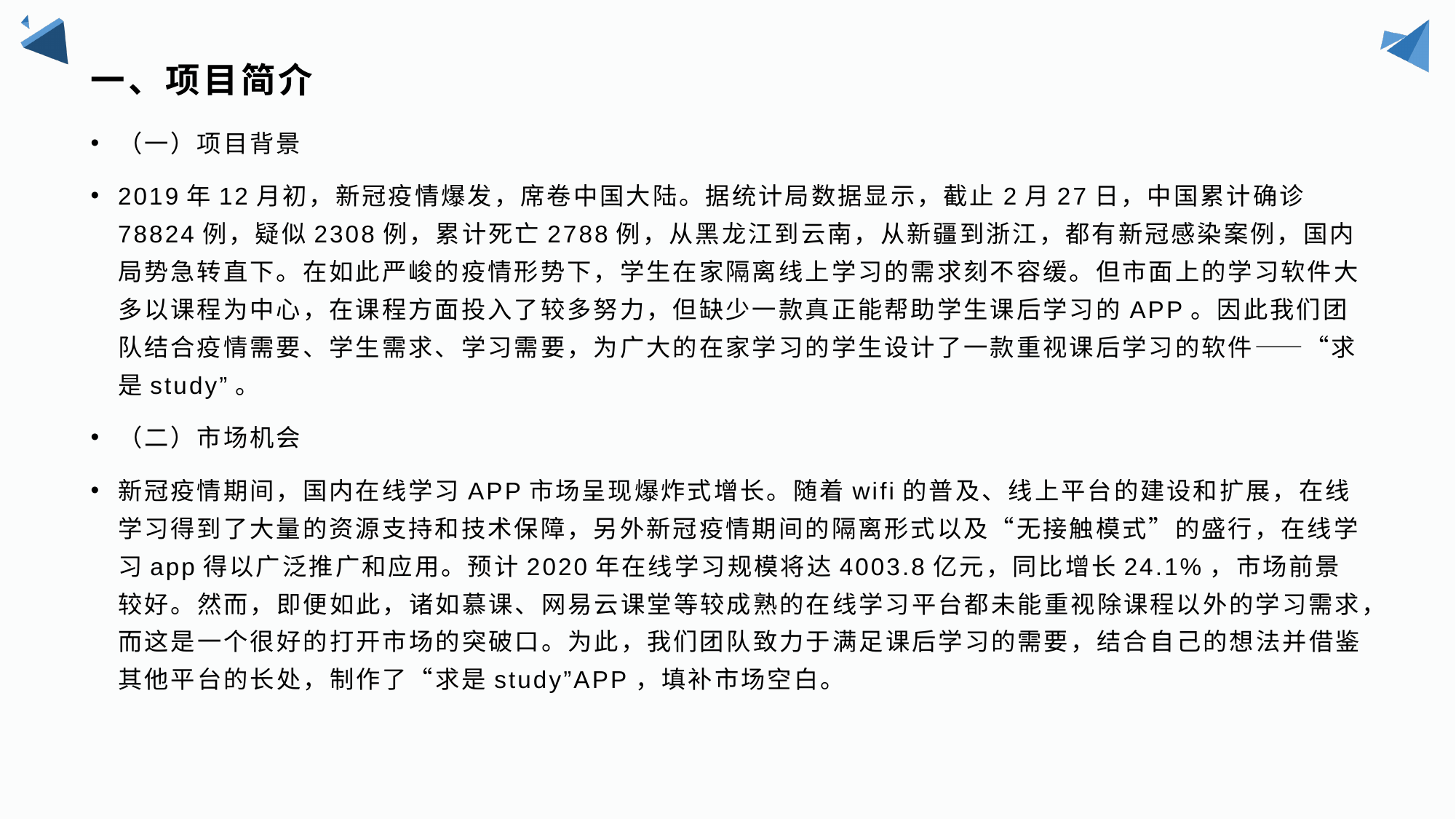

# 一、项目简介
（一）项目背景
2019年12月初，新冠疫情爆发，席卷中国大陆。据统计局数据显示，截止2月27日，中国累计确诊78824例，疑似2308例，累计死亡2788例，从黑龙江到云南，从新疆到浙江，都有新冠感染案例，国内局势急转直下。在如此严峻的疫情形势下，学生在家隔离线上学习的需求刻不容缓。但市面上的学习软件大多以课程为中心，在课程方面投入了较多努力，但缺少一款真正能帮助学生课后学习的APP。因此我们团队结合疫情需要、学生需求、学习需要，为广大的在家学习的学生设计了一款重视课后学习的软件——“求是study”。
（二）市场机会
新冠疫情期间，国内在线学习APP市场呈现爆炸式增长。随着wifi的普及、线上平台的建设和扩展，在线学习得到了大量的资源支持和技术保障，另外新冠疫情期间的隔离形式以及“无接触模式”的盛行，在线学习app得以广泛推广和应用。预计2020年在线学习规模将达4003.8亿元，同比增长24.1%，市场前景较好。然而，即便如此，诸如慕课、网易云课堂等较成熟的在线学习平台都未能重视除课程以外的学习需求，而这是一个很好的打开市场的突破口。为此，我们团队致力于满足课后学习的需要，结合自己的想法并借鉴其他平台的长处，制作了“求是study”APP，填补市场空白。